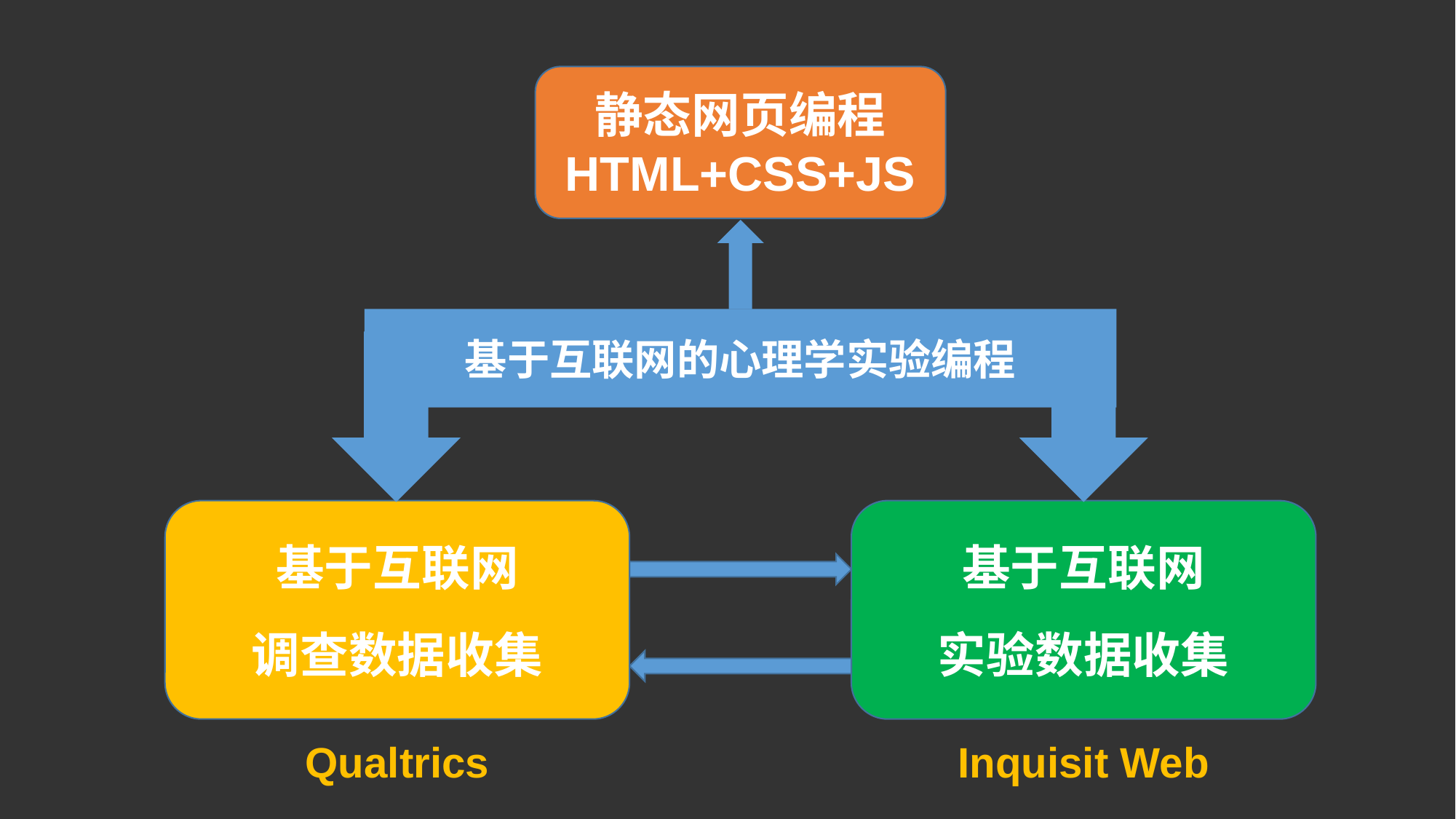

静态网页编程
HTML+CSS+JS

基于互联网的心理学实验编程

基于互联网
调查数据收集
基于互联网
实验数据收集

Qualtrics
Inquisit Web